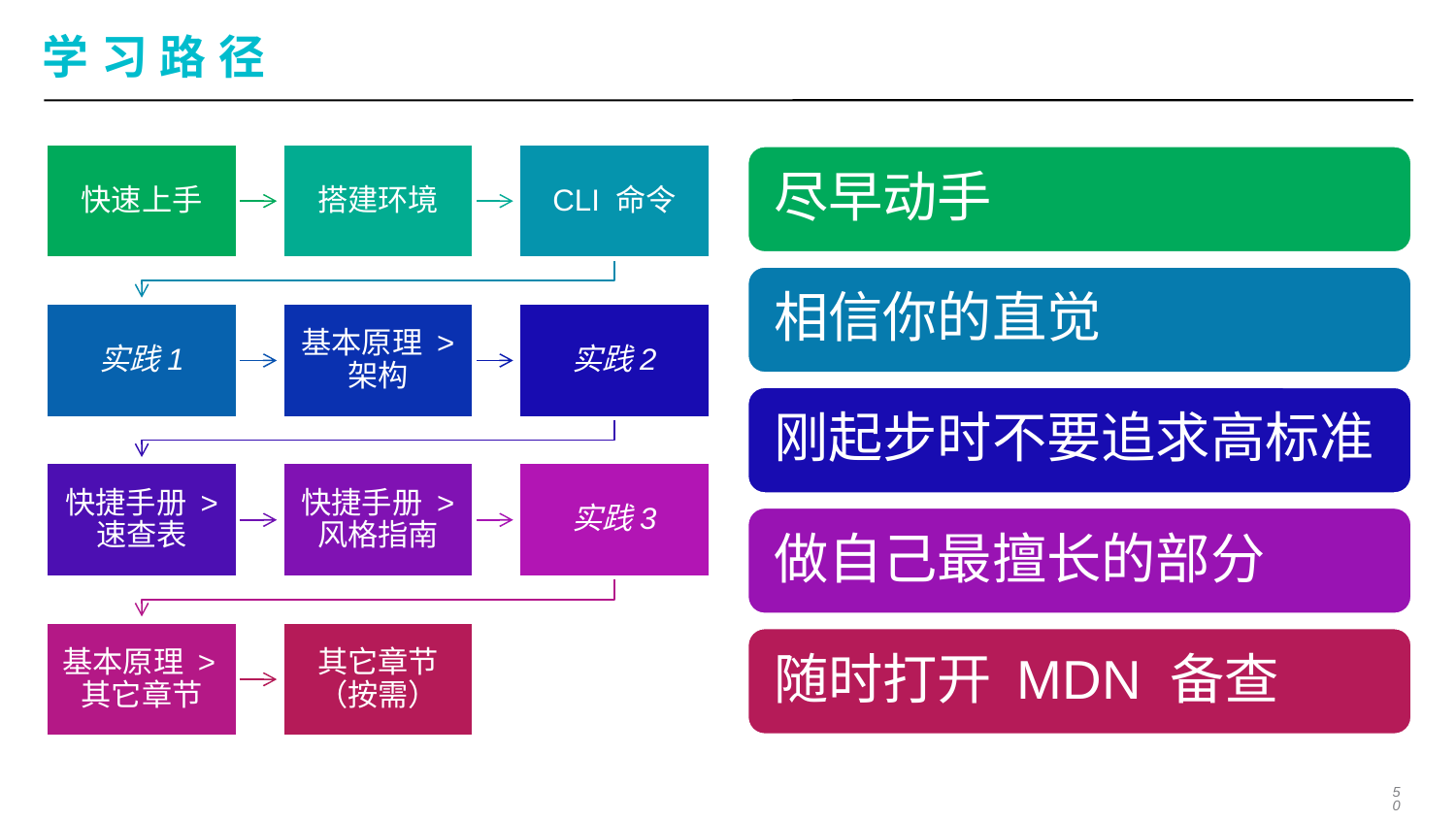

# 学习路径

快速上手

搭建环境

CLI 命令

实践1

基本原理 > 架构

实践2

快捷手册 > 速查表

快捷手册 > 风格指南

实践3

基本原理 >其它章节
其它章节（按需）
尽早动手
相信你的直觉
刚起步时不要追求高标准
做自己最擅长的部分
随时打开 MDN 备查
50